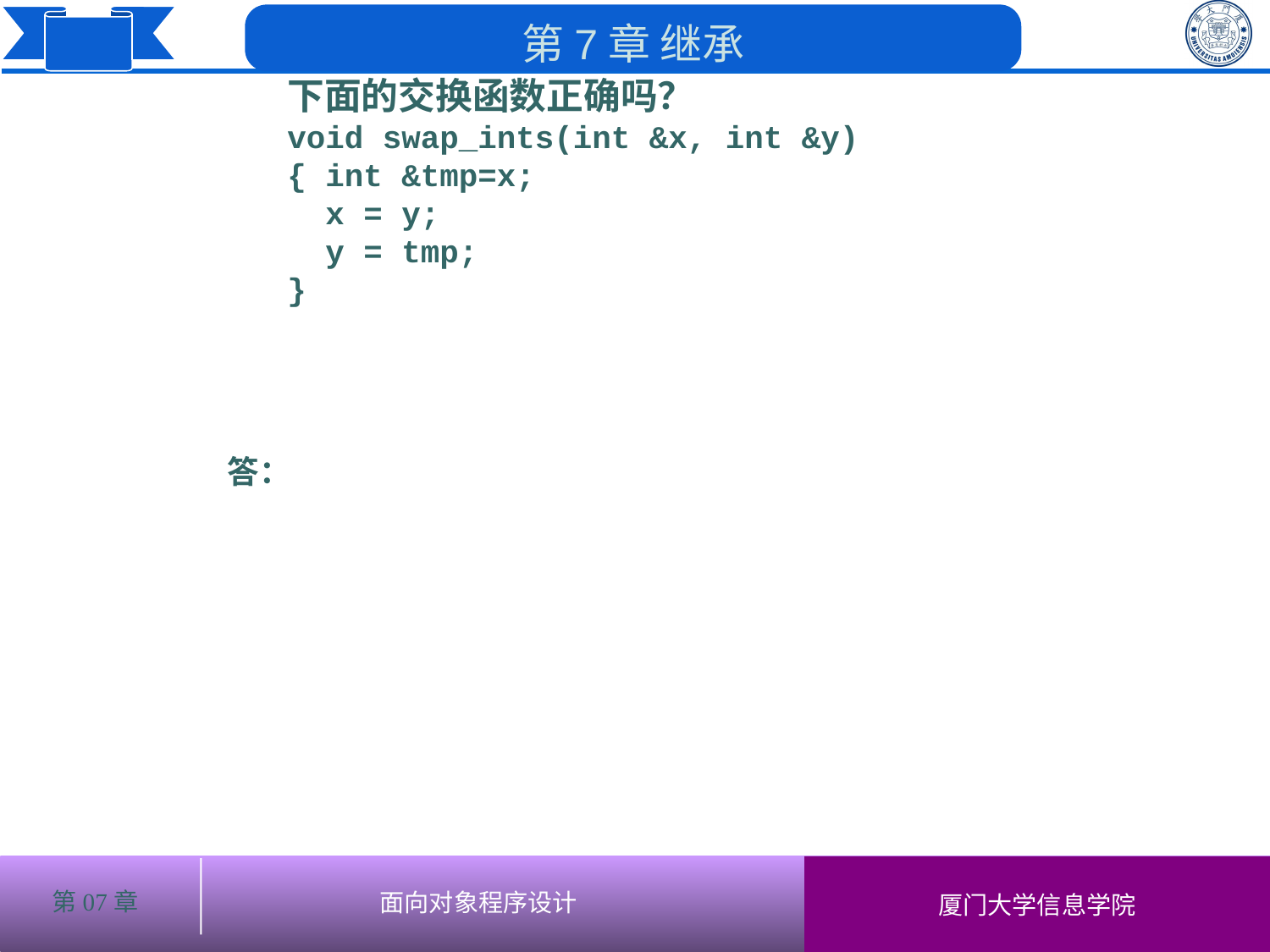

下面的交换函数正确吗？
void swap_ints(int &x, int &y)
{ int &tmp=x;
  x = y;
  y = tmp;
}
答：不正确，因为temp为引用类型，它与x占有相同的空间，当执行“x=y;”操作之后，temp的值已不是x原来的值了！按照这个函数，x和y的值会相等并且等于y的值，不能实现将x和y交换的目的。
38